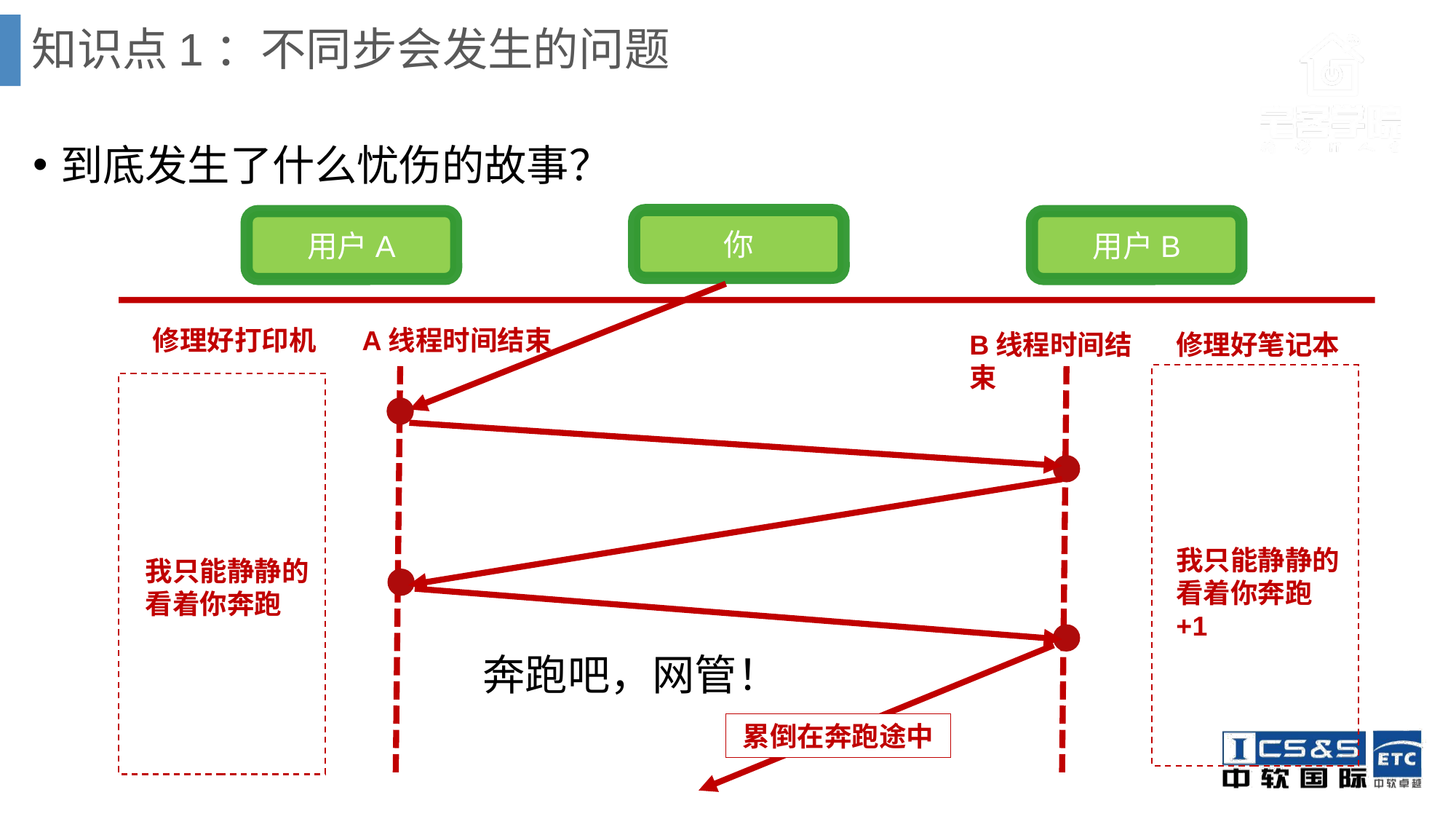

# 知识点1：不同步会发生的问题
到底发生了什么忧伤的故事？
你
用户A
用户B

A线程时间结束
修理好打印机
B线程时间结束
修理好笔记本

我只能静静的看着你奔跑+1
我只能静静的看着你奔跑

奔跑吧，网管！

累倒在奔跑途中